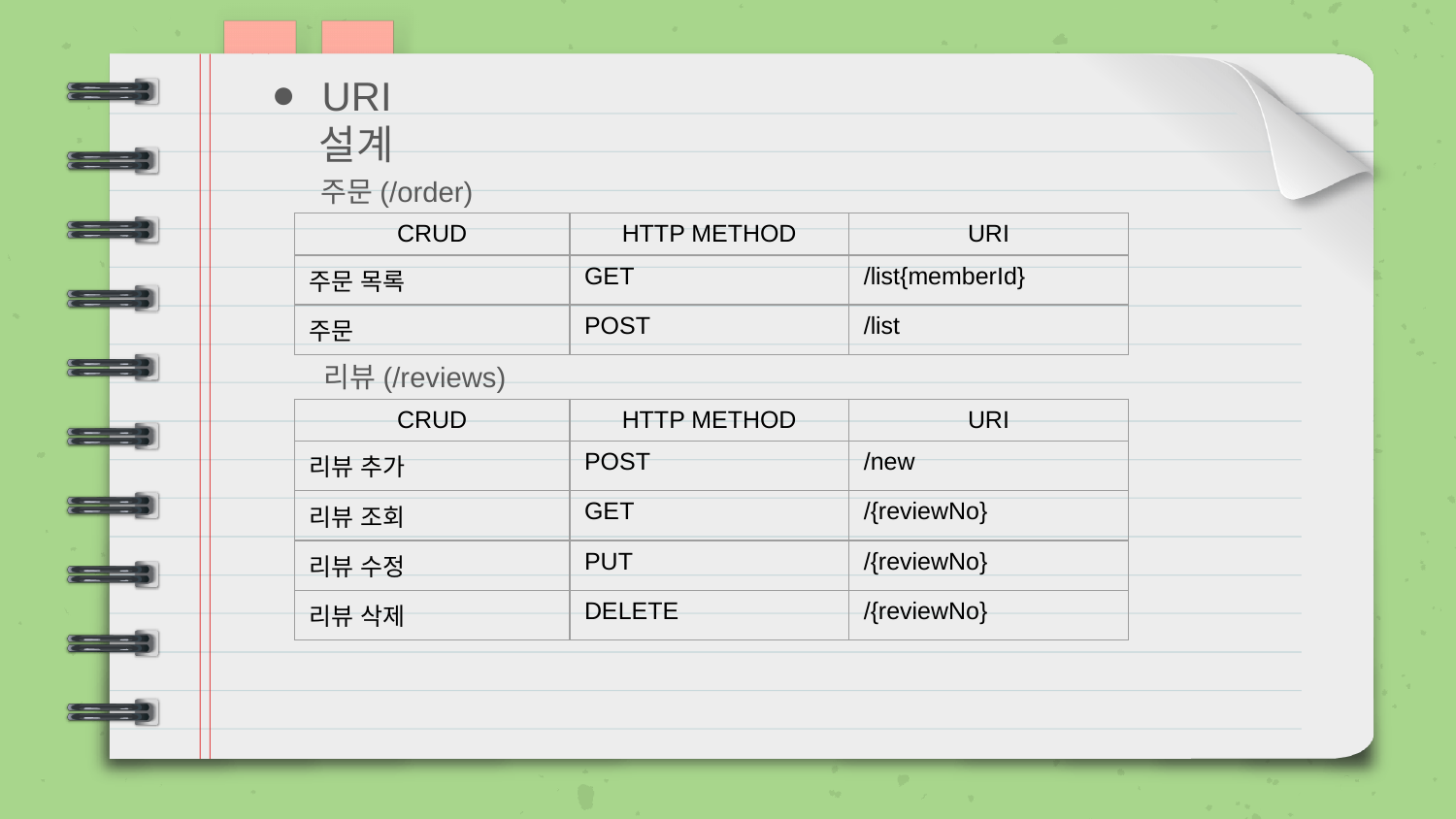

URI 설계
     주문(/order)
| CRUD | HTTP METHOD | URI |
| --- | --- | --- |
| 주문 목록 | GET | /list{memberId} |
| 주문 | POST | /list |
     리뷰(/reviews)
| CRUD | HTTP METHOD | URI |
| --- | --- | --- |
| 리뷰 추가 | POST | /new |
| 리뷰 조회 | GET | /{reviewNo} |
| 리뷰 수정 | PUT | /{reviewNo} |
| 리뷰 삭제 | DELETE | /{reviewNo} |